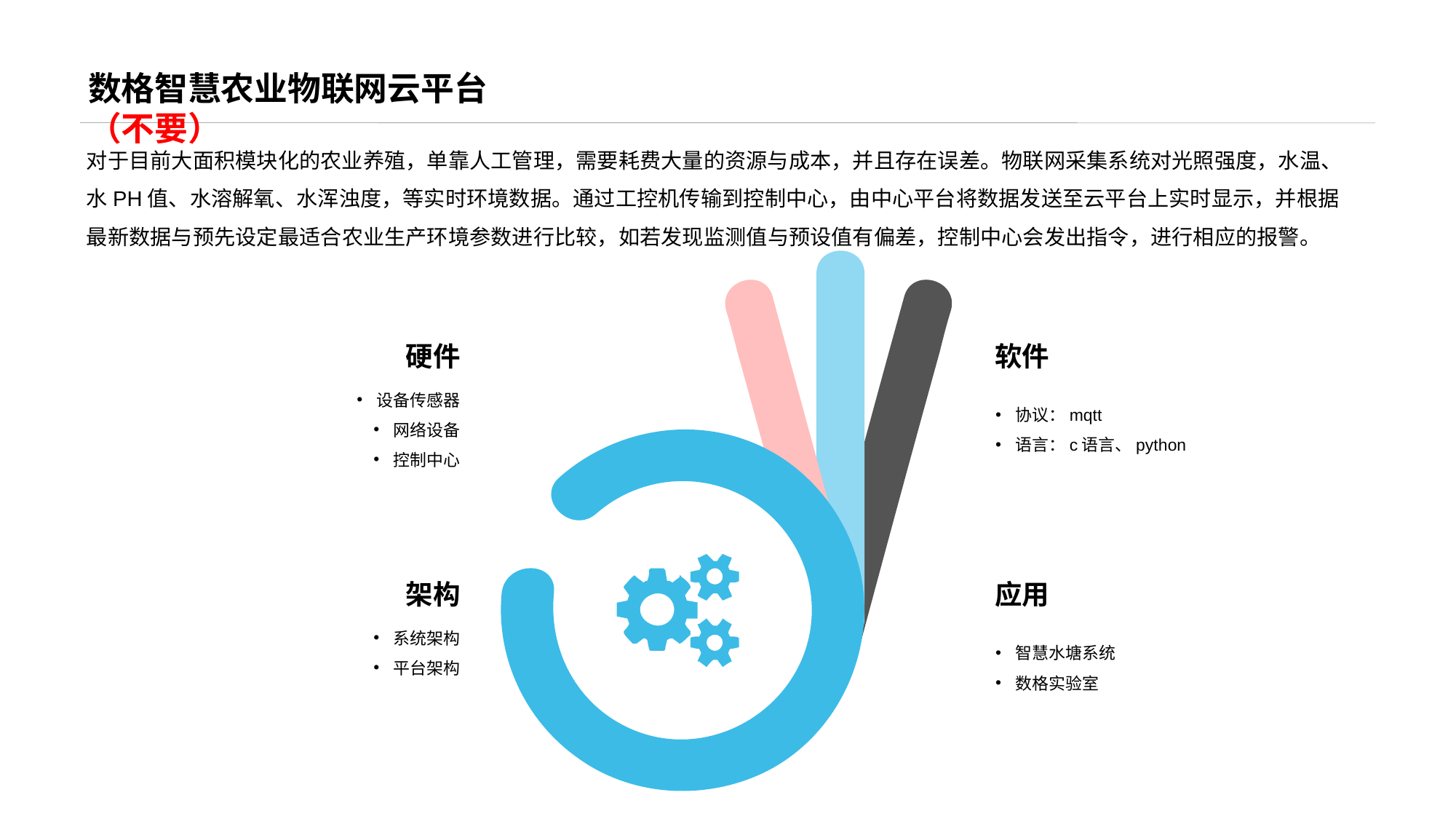

数格智慧农业物联网云平台（不要）
对于目前大面积模块化的农业养殖，单靠人工管理，需要耗费大量的资源与成本，并且存在误差。物联网采集系统对光照强度，水温、水PH值、水溶解氧、水浑浊度，等实时环境数据。通过工控机传输到控制中心，由中心平台将数据发送至云平台上实时显示，并根据最新数据与预先设定最适合农业生产环境参数进行比较，如若发现监测值与预设值有偏差，控制中心会发出指令，进行相应的报警。

硬件
设备传感器
网络设备
控制中心
软件
协议：mqtt
语言：c语言、python
架构
系统架构
平台架构

应用
智慧水塘系统
数格实验室